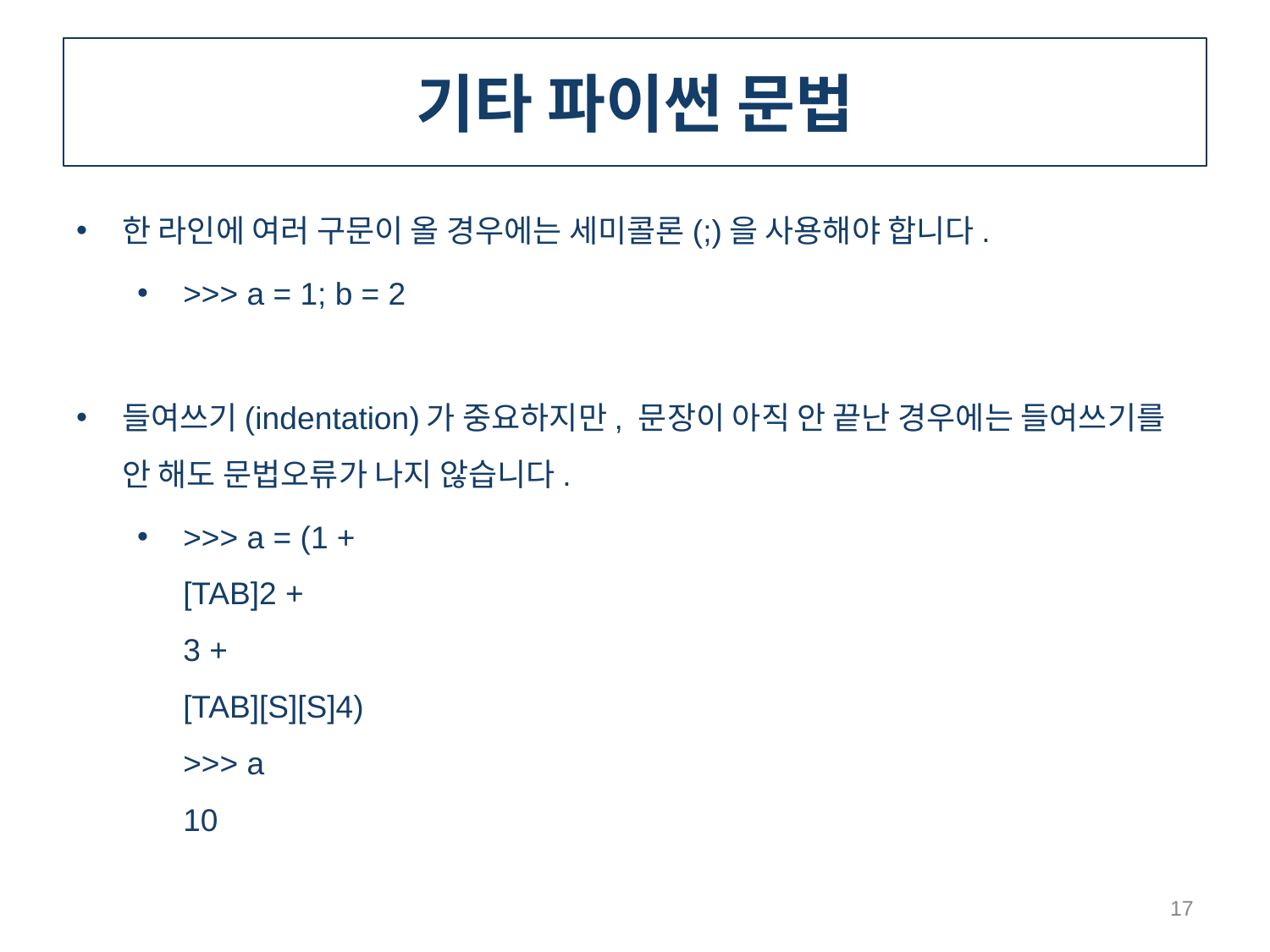

# 기타 파이썬 문법
한 라인에 여러 구문이 올 경우에는 세미콜론(;)을 사용해야 합니다.
>>> a = 1; b = 2

들여쓰기(indentation)가 중요하지만, 문장이 아직 안 끝난 경우에는 들여쓰기를 안 해도 문법오류가 나지 않습니다.
>>> a = (1 +
[TAB]2 +
3 +
[TAB][S][S]4)
>>> a
10

17